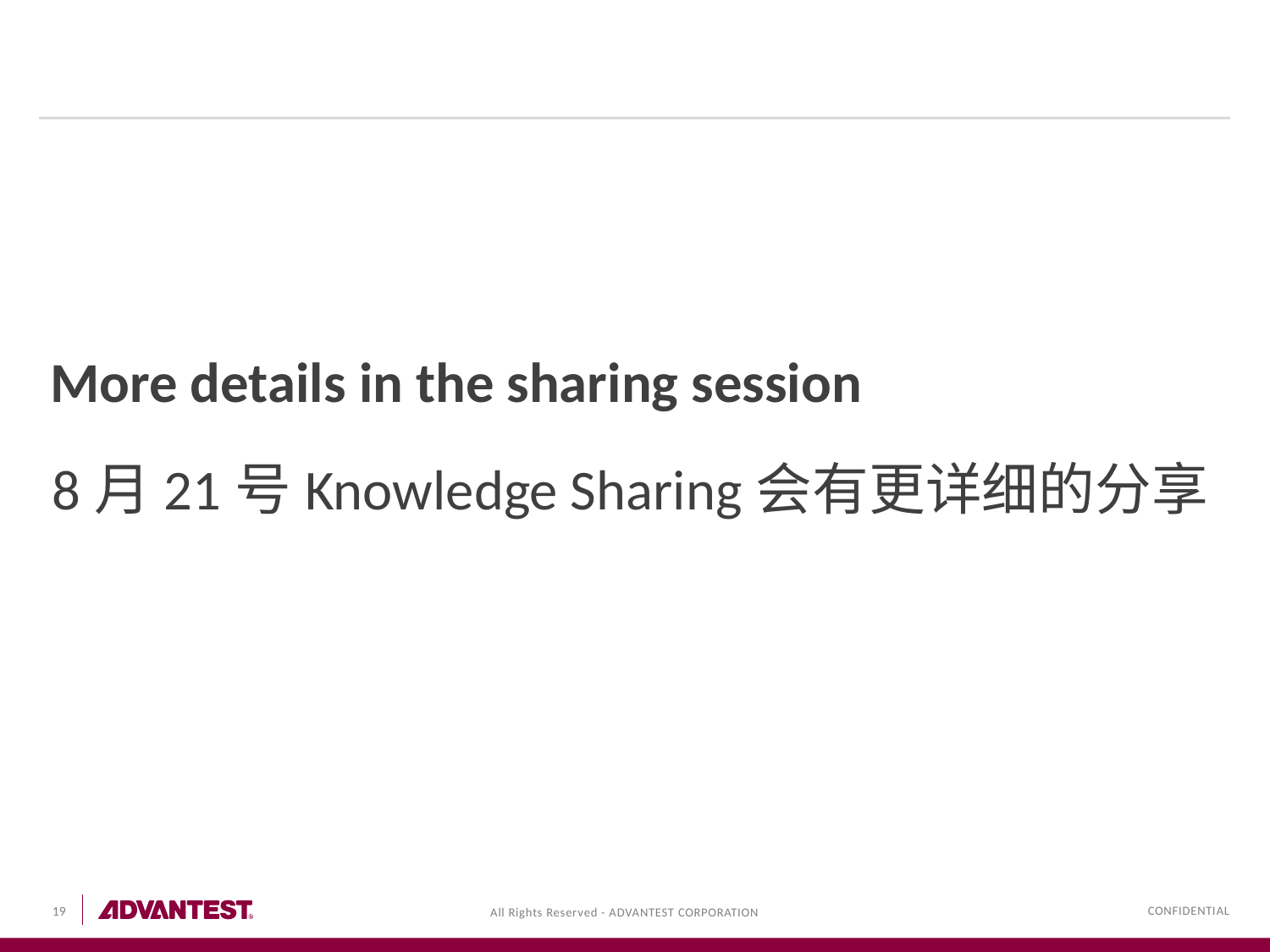

# More details in the sharing session
8月21号Knowledge Sharing会有更详细的分享